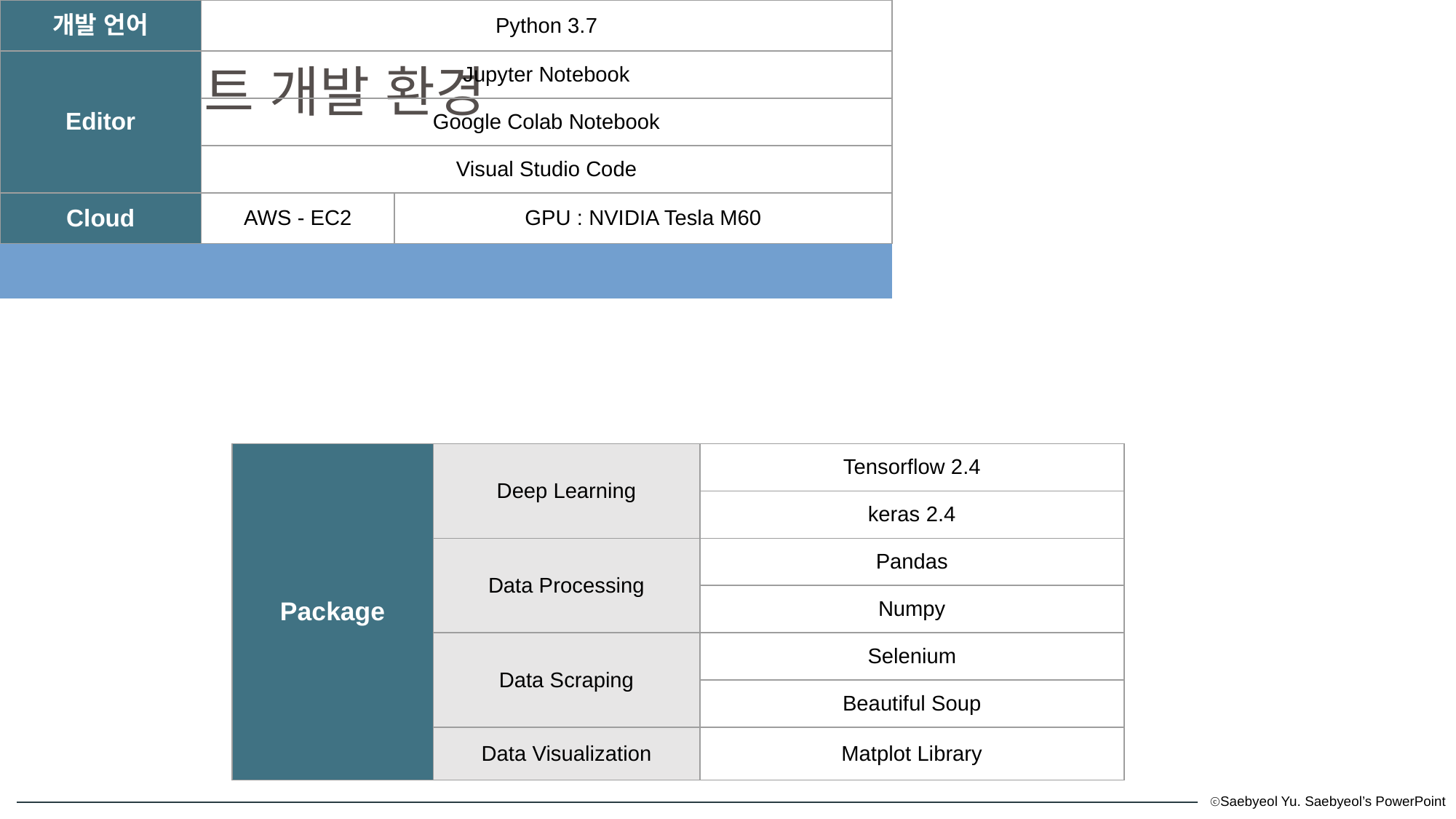

Part 1, 프로젝트 배경
프로젝트 개발 환경
| 개발 언어 | Python 3.7 |  |
| --- | --- | --- |
| Editor | Jupyter Notebook |  |
|  | Google Colab Notebook |  |
|  | Visual Studio Code |  |
| Cloud | AWS - EC2 | GPU : NVIDIA Tesla M60 |
|  |  |  |
|  |  |  |
| Tools | Git / Github |  |
| Package | Deep Learning | Tensorflow 2.4 |
| --- | --- | --- |
|  |  | keras 2.4 |
|  | Data Processing | Pandas |
|  |  | Numpy |
|  | Data Scraping | Selenium |
|  |  | Beautiful Soup |
|  | Data Visualization | Matplot Library |